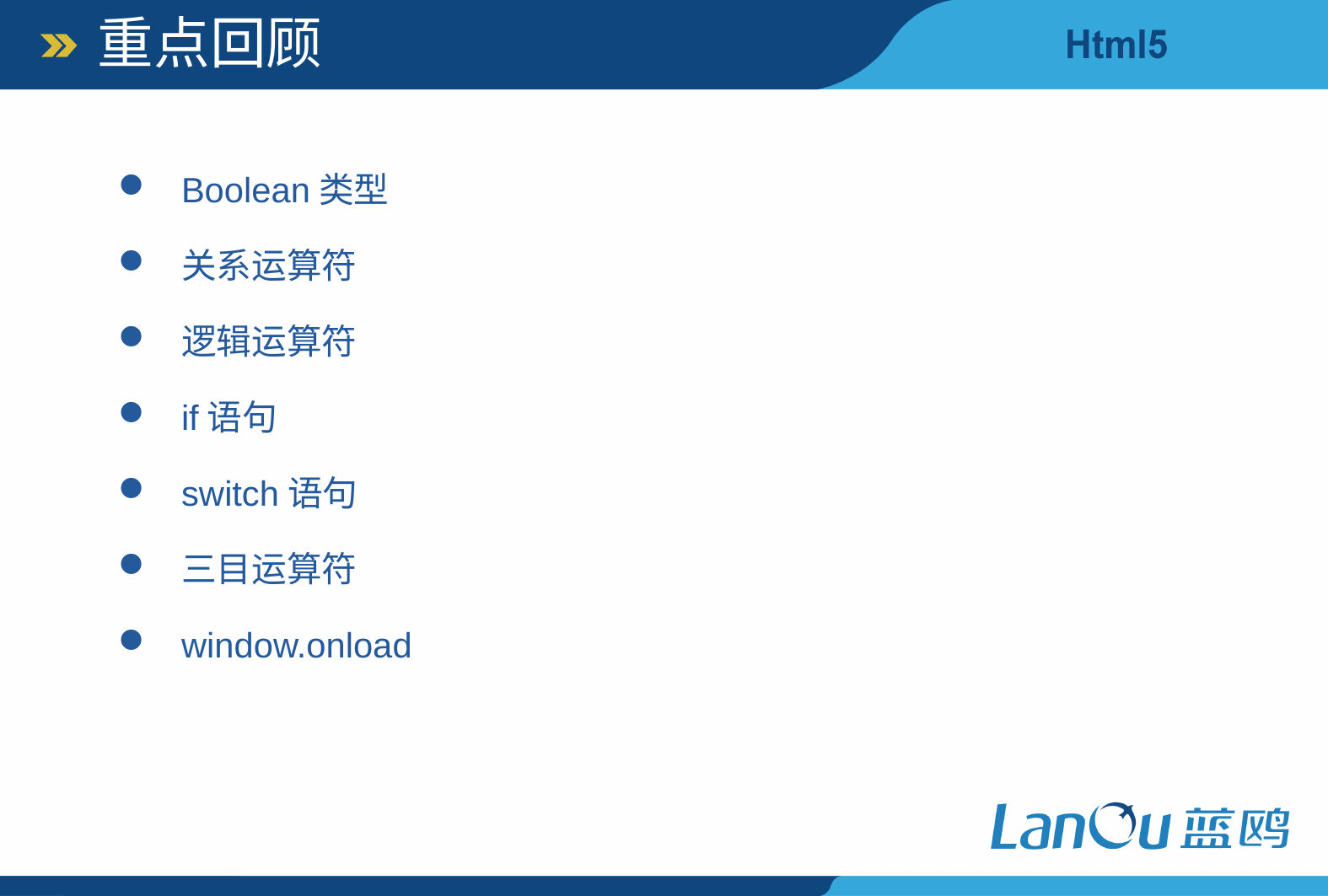

重点回顾
Boolean类型

关系运算符

逻辑运算符

if语句

switch语句

三目运算符

window.onload